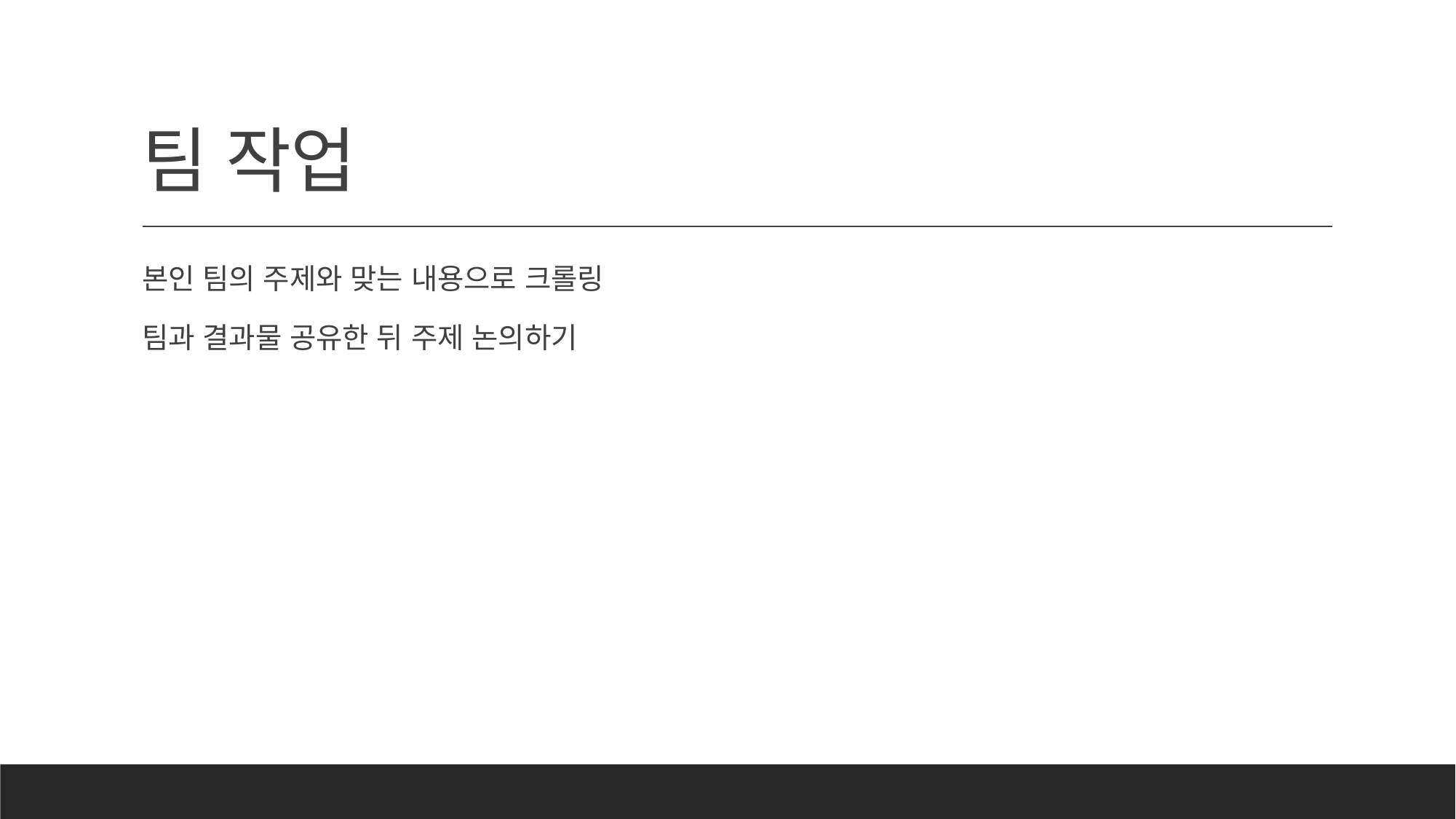

# 팀 작업
본인 팀의 주제와 맞는 내용으로 크롤링
팀과 결과물 공유한 뒤 주제 논의하기